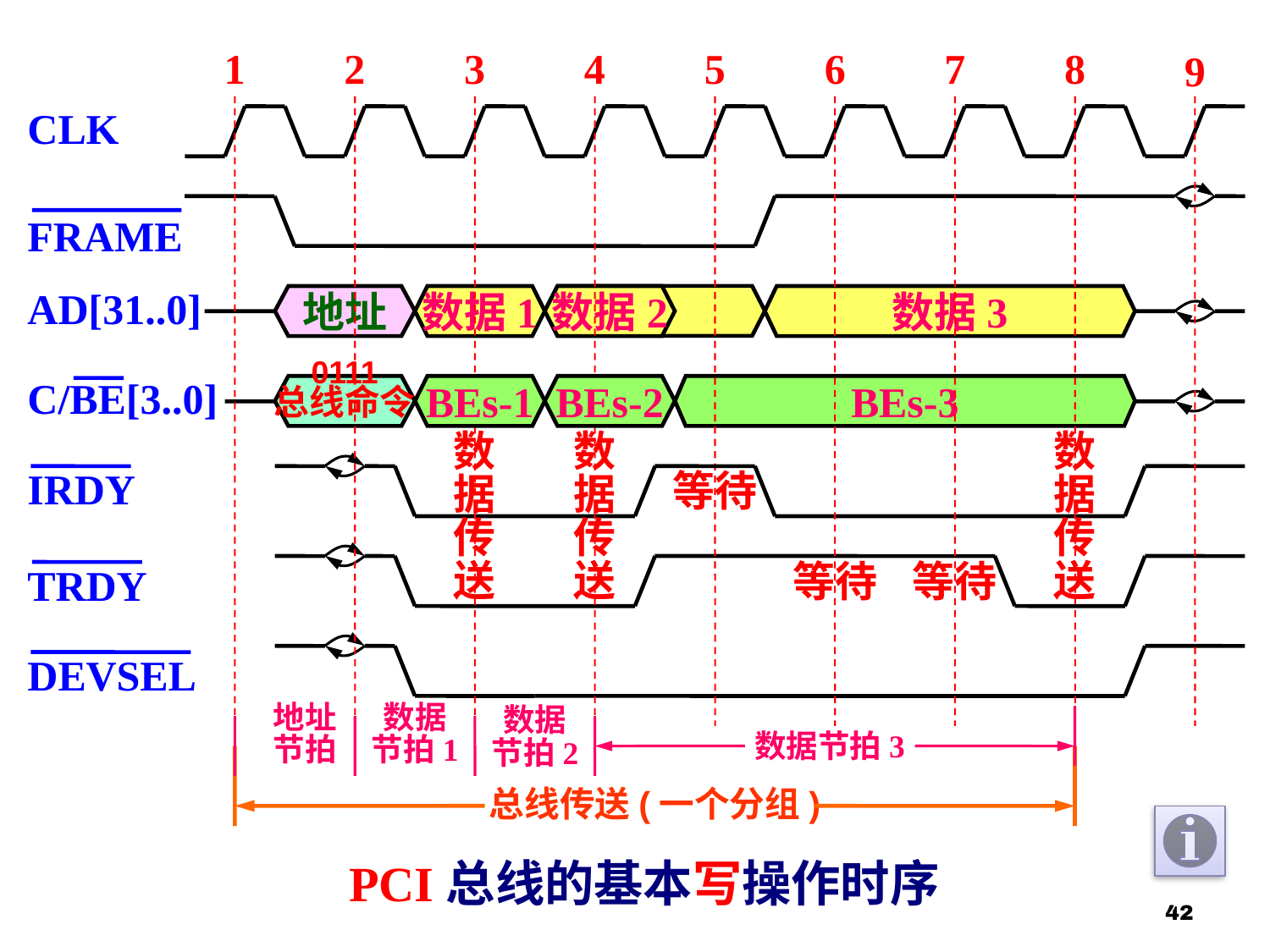

1
2
3
4
5
6
7
8
9
CLK

FRAME

AD[31..0]

地址
数据1
数据2
数据3

0111
C/BE[3..0]
总线命令
BEs-1
BEs-2
BEs-3

数据传送
数据传送
数据传送
IRDY

等待

TRDY

等待
等待

DEVSEL

地址
节拍
数据
节拍1
数据节拍2

数据节拍3

总线传送(一个分组)

PCI总线的基本写操作时序
42